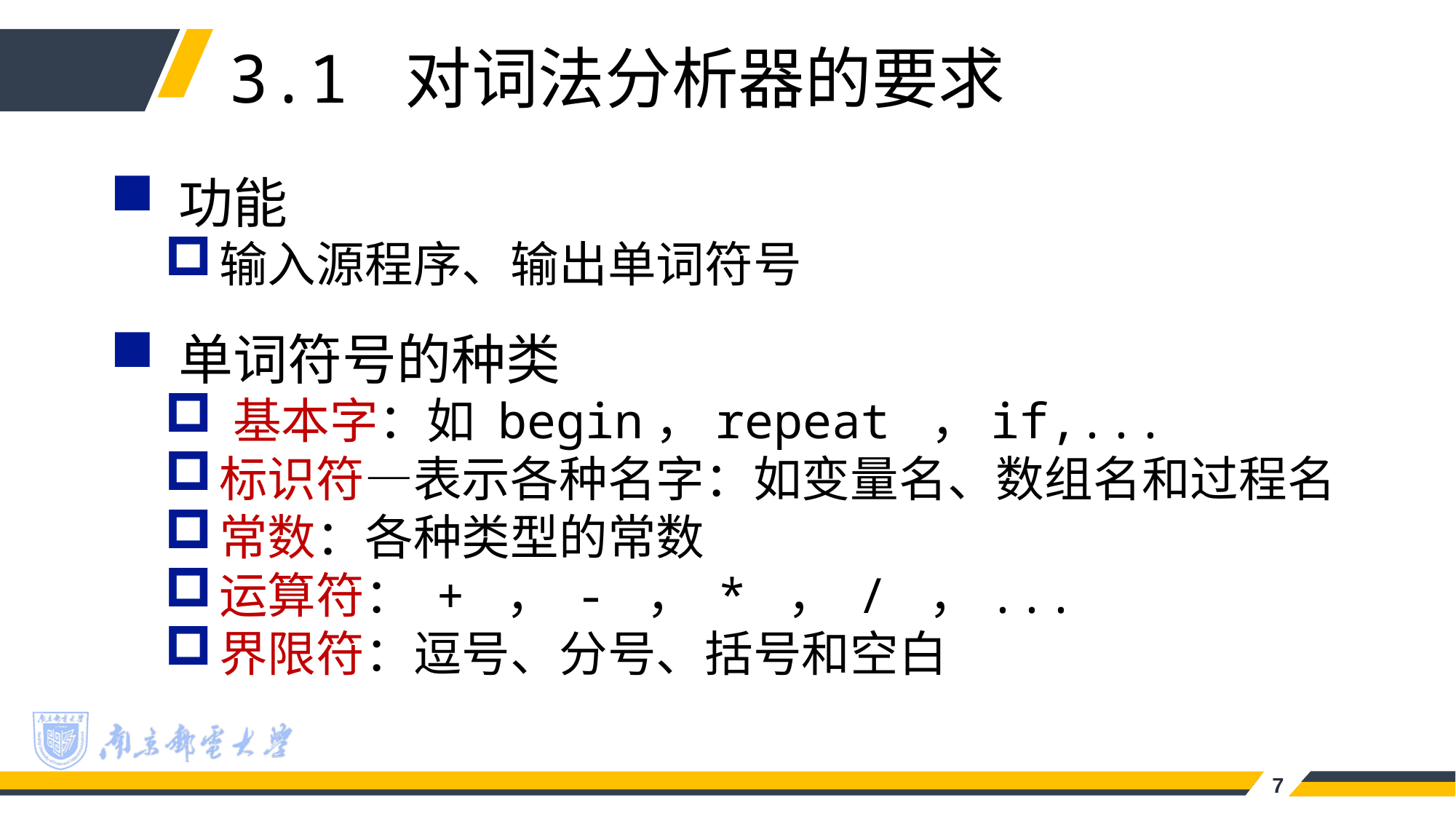

3.1 对词法分析器的要求
功能
输入源程序、输出单词符号
单词符号的种类
基本字：如 begin，repeat ，if,...
标识符—表示各种名字：如变量名、数组名和过程名
常数：各种类型的常数
运算符： + ， - ， * ， / ，...
界限符：逗号、分号、括号和空白
7